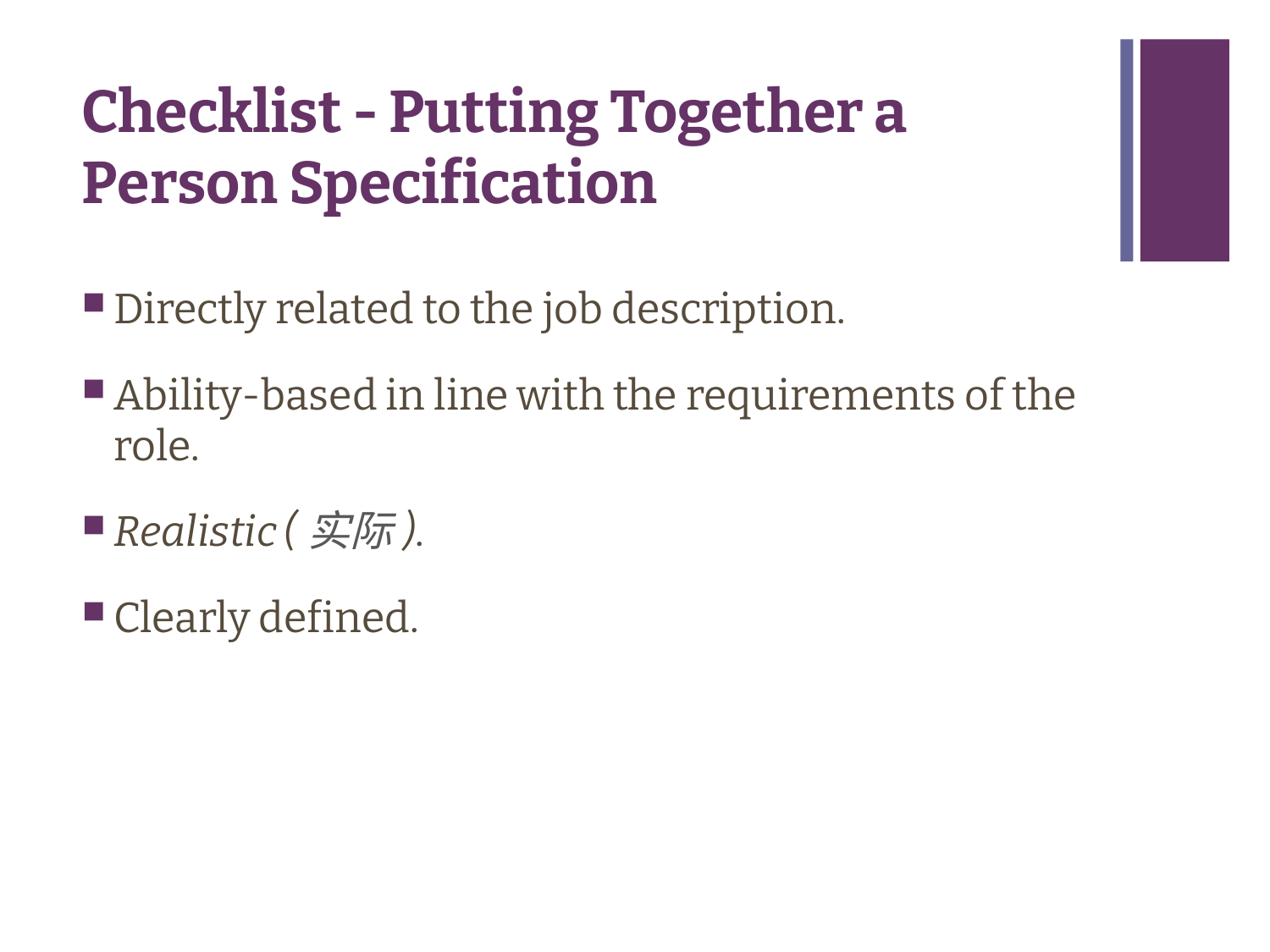

# Checklist - Putting Together a Person Specification
Directly related to the job description.
Ability-based in line with the requirements of the role.
Realistic (实际).
Clearly defined.